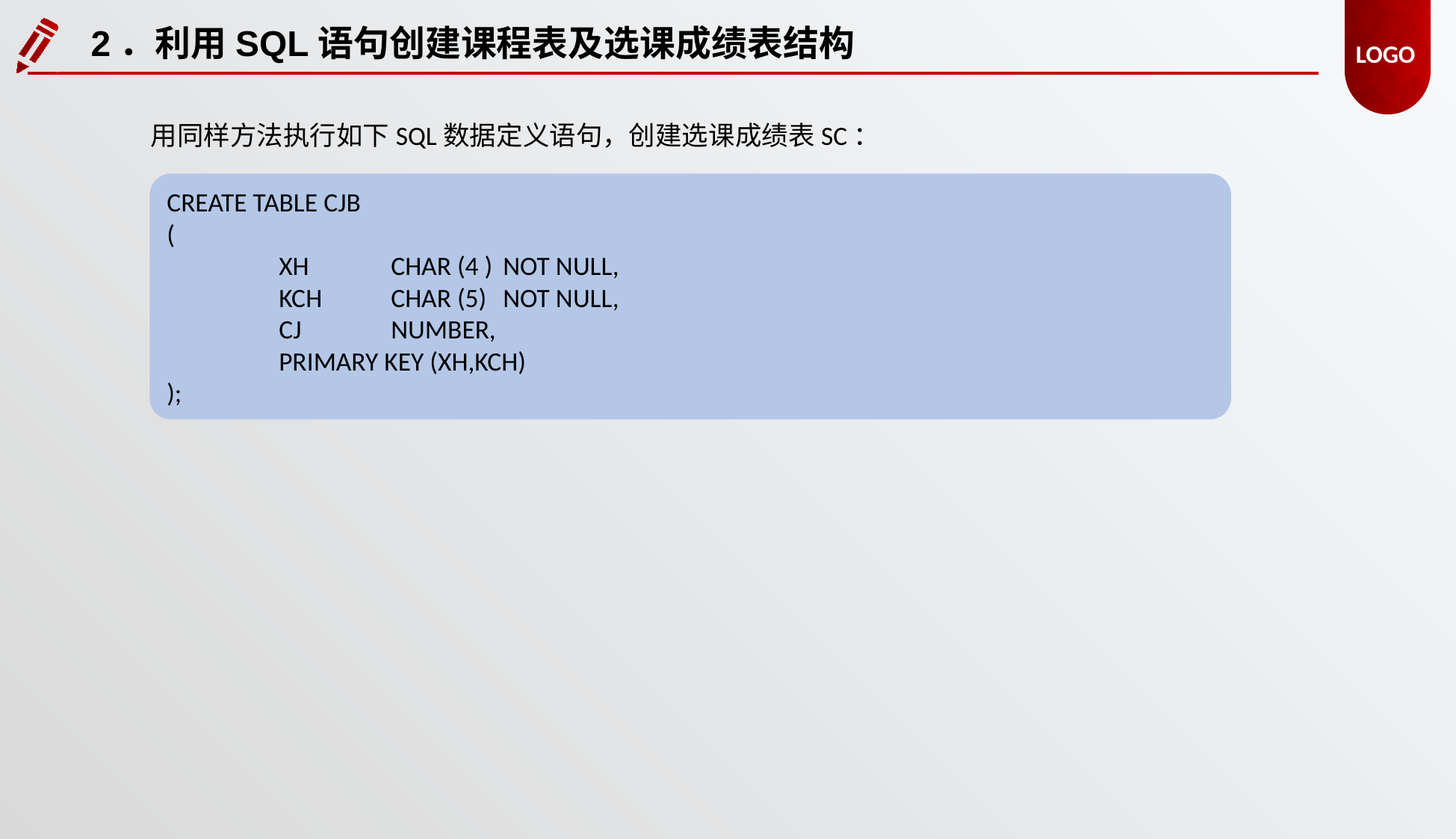

2．利用SQL语句创建课程表及选课成绩表结构
用同样方法执行如下SQL数据定义语句，创建选课成绩表SC：
CREATE TABLE CJB
(
	XH 	CHAR (4 ) 	NOT NULL,
	KCH 	CHAR (5) 	NOT NULL,
	CJ  	NUMBER,
	PRIMARY KEY (XH,KCH)
);